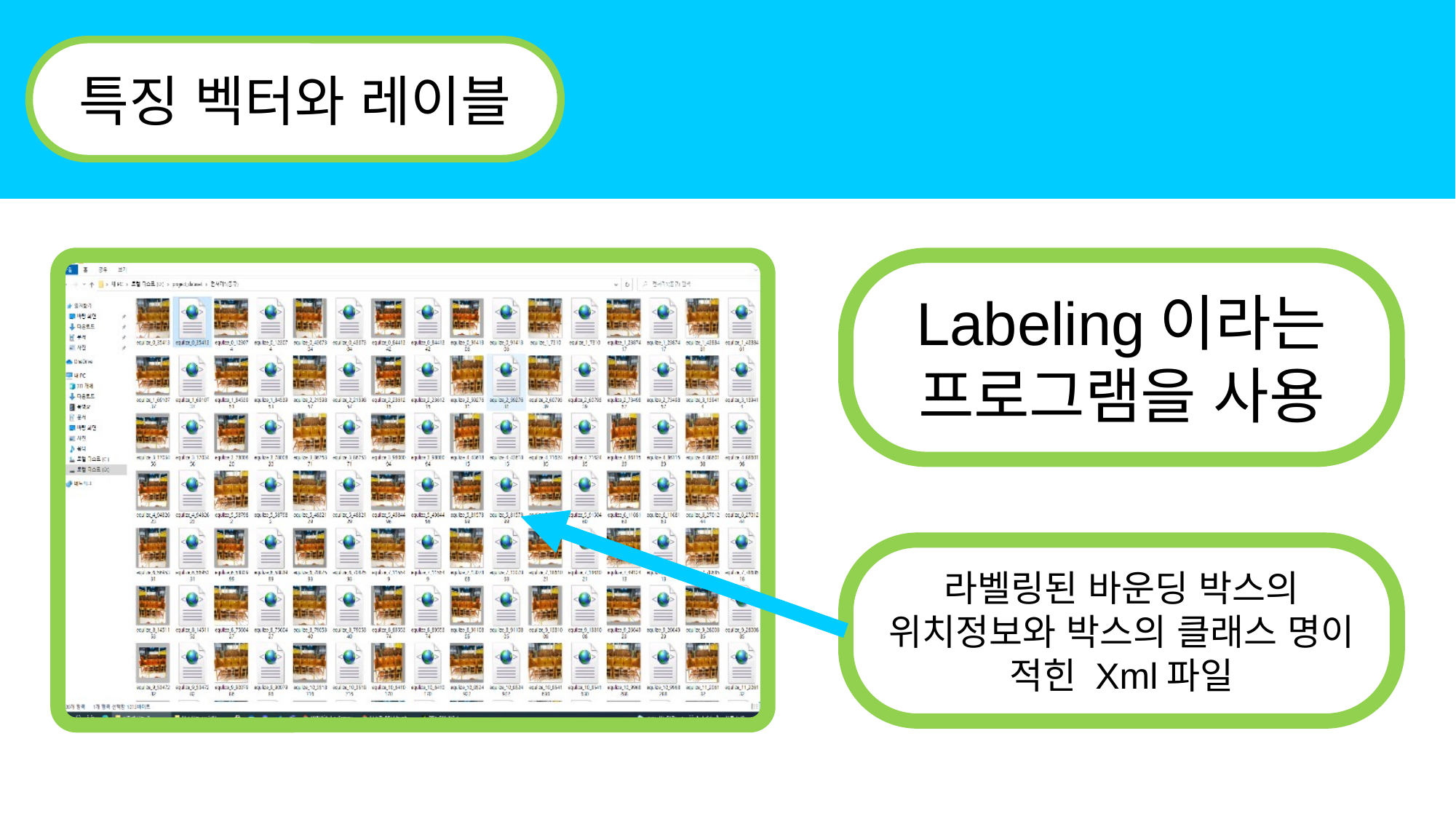

특징 벡터와 레이블

Labeling이라는 프로그램을 사용
라벨링된 바운딩 박스의 위치정보와 박스의 클래스 명이 적힌 Xml파일